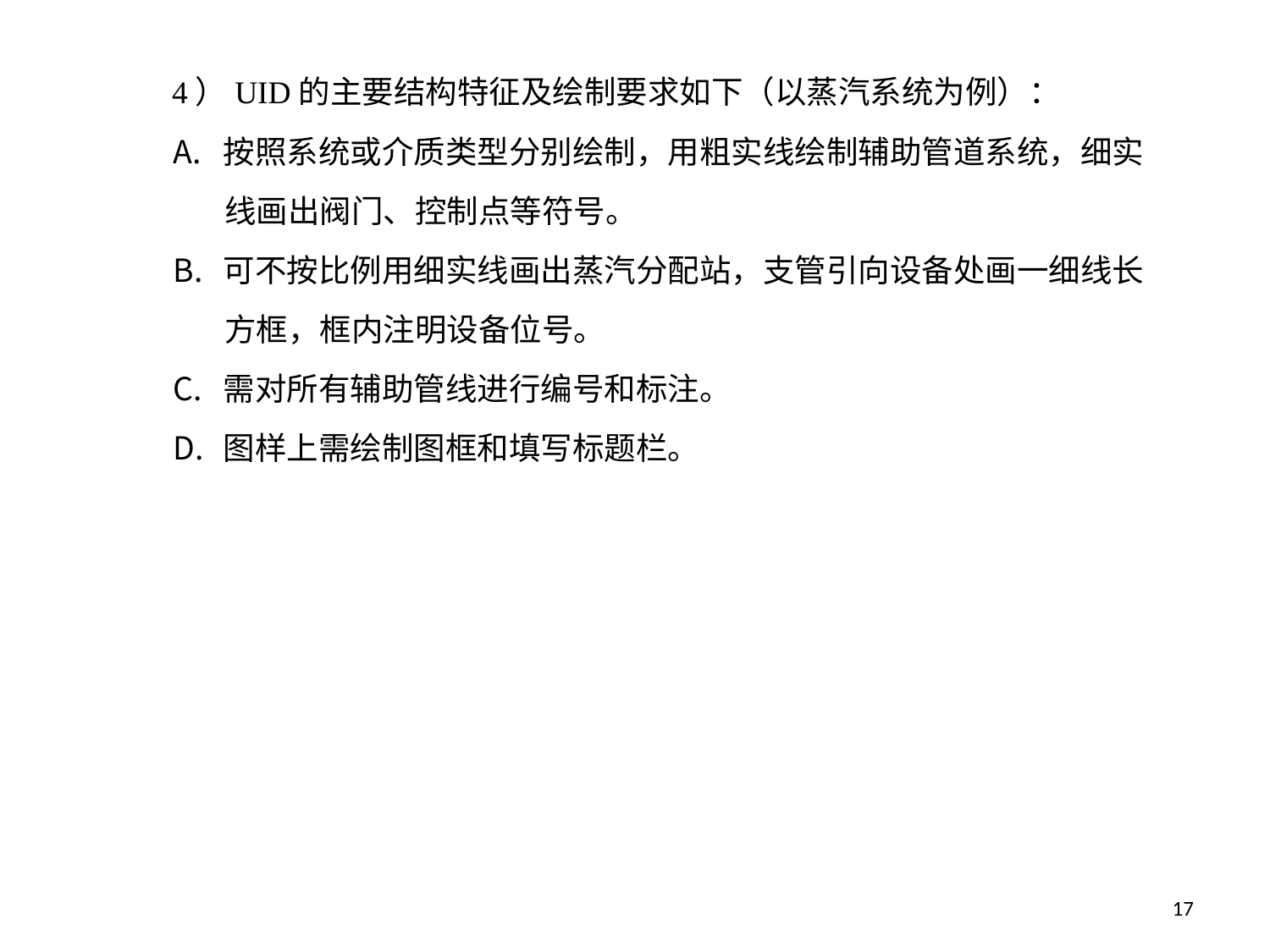

4）UID的主要结构特征及绘制要求如下（以蒸汽系统为例）：
按照系统或介质类型分别绘制，用粗实线绘制辅助管道系统，细实
      线画出阀门、控制点等符号。
可不按比例用细实线画出蒸汽分配站，支管引向设备处画一细线长
      方框，框内注明设备位号。
需对所有辅助管线进行编号和标注。
图样上需绘制图框和填写标题栏。
17